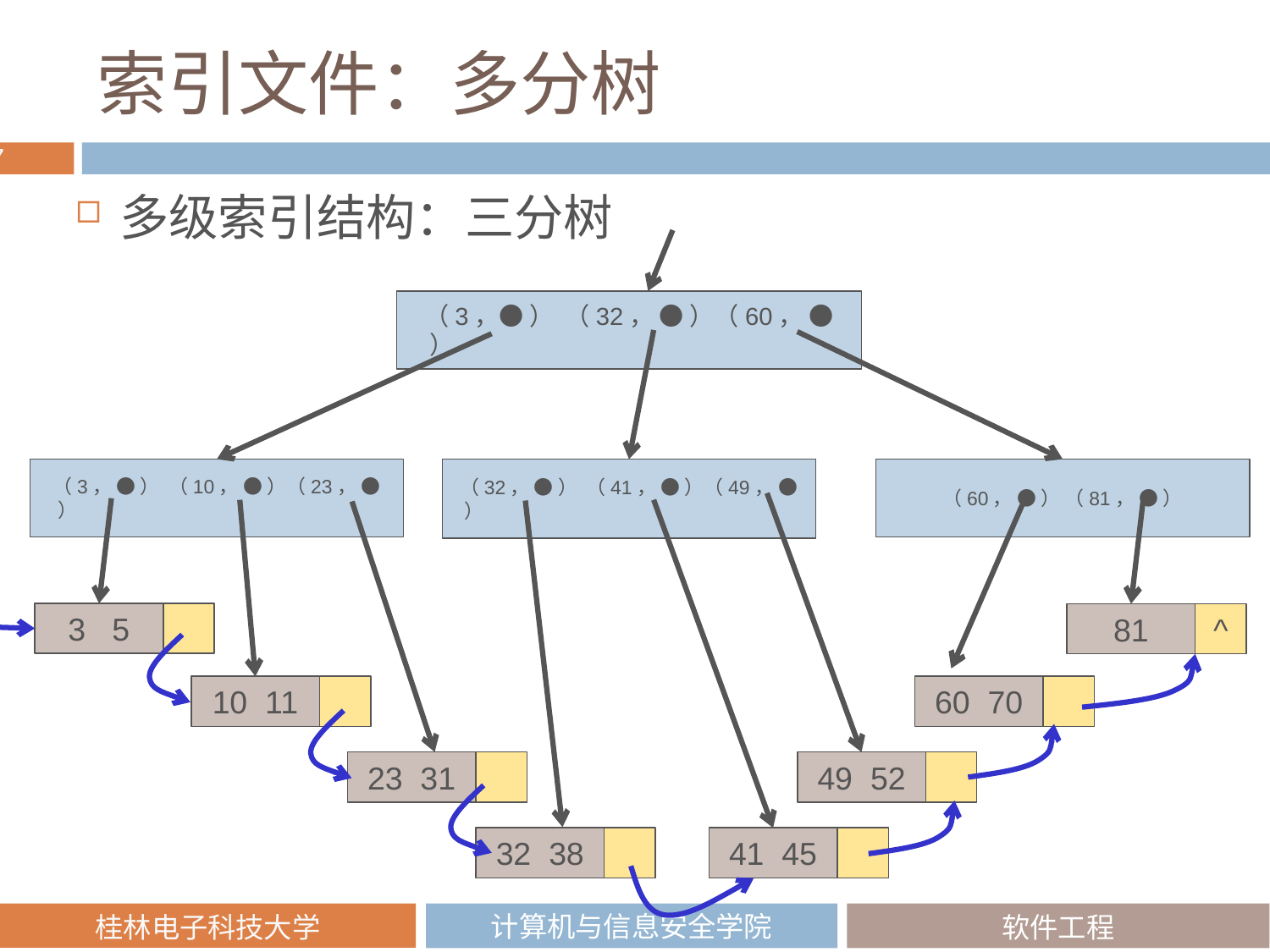

# 索引文件：多分树
多级索引结构：三分树
（3，● ）  （32， ● ）（60， ● ）
（3， ● ）  （10， ● ）（23， ● ）
（32， ● ）  （41， ● ）（49， ● ）
（60， ● ） （81， ● ）
3   5

81
^

10  11

60  70

23  31

49  52

32  38

41  45